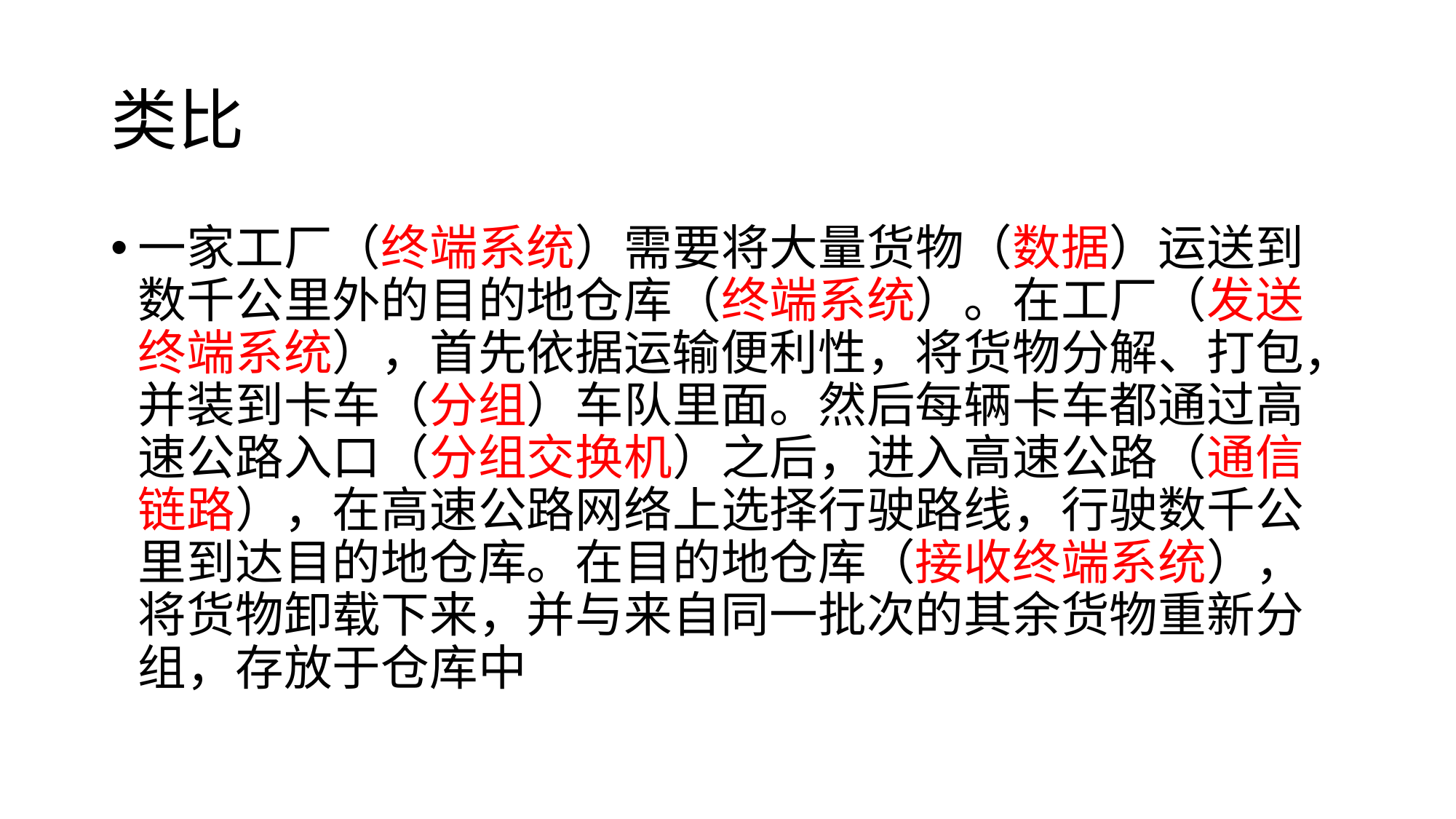

# 类比
一家工厂（终端系统）需要将大量货物（数据）运送到数千公里外的目的地仓库（终端系统）。在工厂（发送终端系统），首先依据运输便利性，将货物分解、打包，并装到卡车（分组）车队里面。然后每辆卡车都通过高速公路入口（分组交换机）之后，进入高速公路（通信链路），在高速公路网络上选择行驶路线，行驶数千公里到达目的地仓库。在目的地仓库（接收终端系统），将货物卸载下来，并与来自同一批次的其余货物重新分组，存放于仓库中